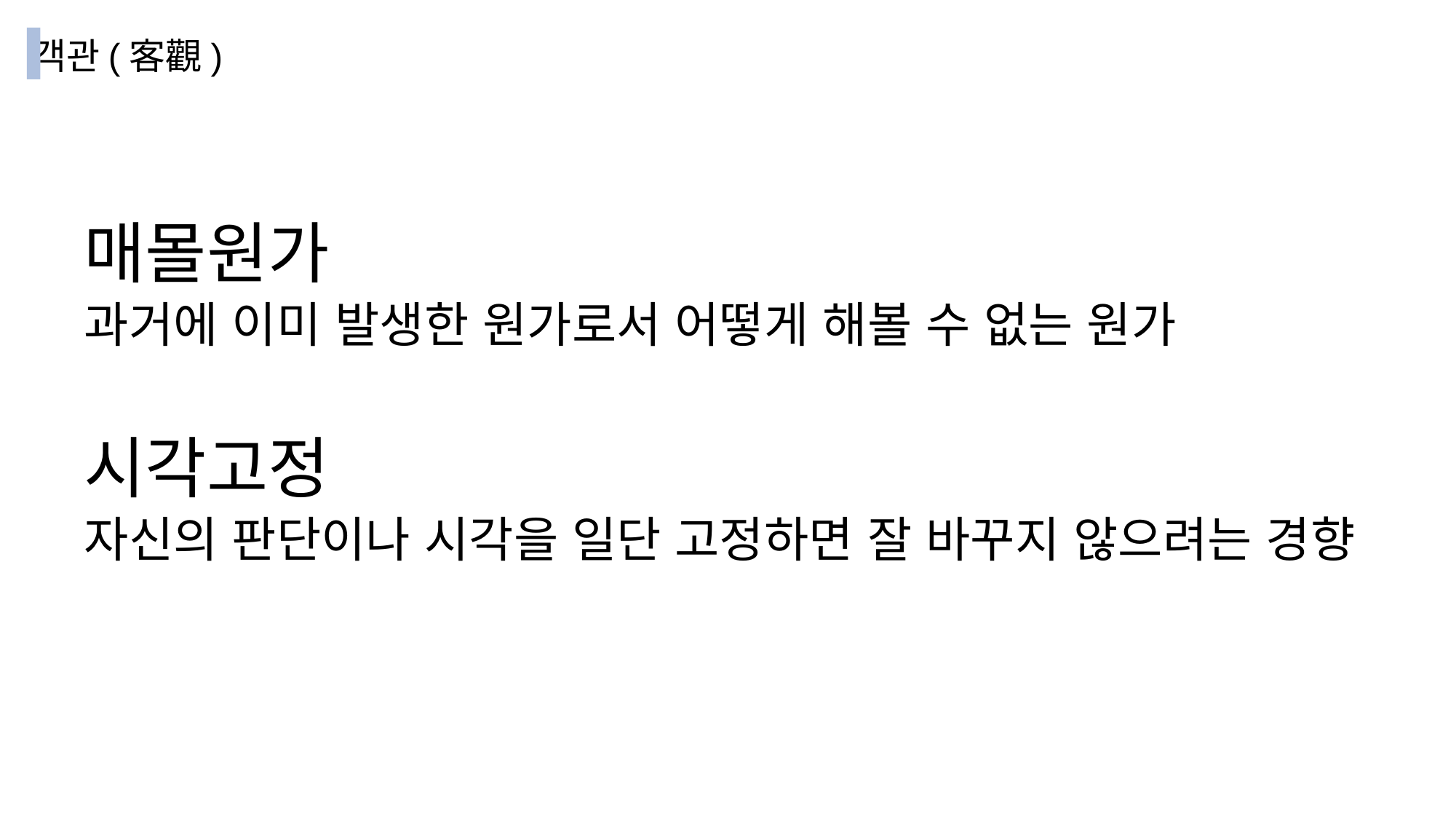

객관(客觀)
매몰원가
과거에 이미 발생한 원가로서 어떻게 해볼 수 없는 원가

시각고정
자신의 판단이나 시각을 일단 고정하면 잘 바꾸지 않으려는 경향